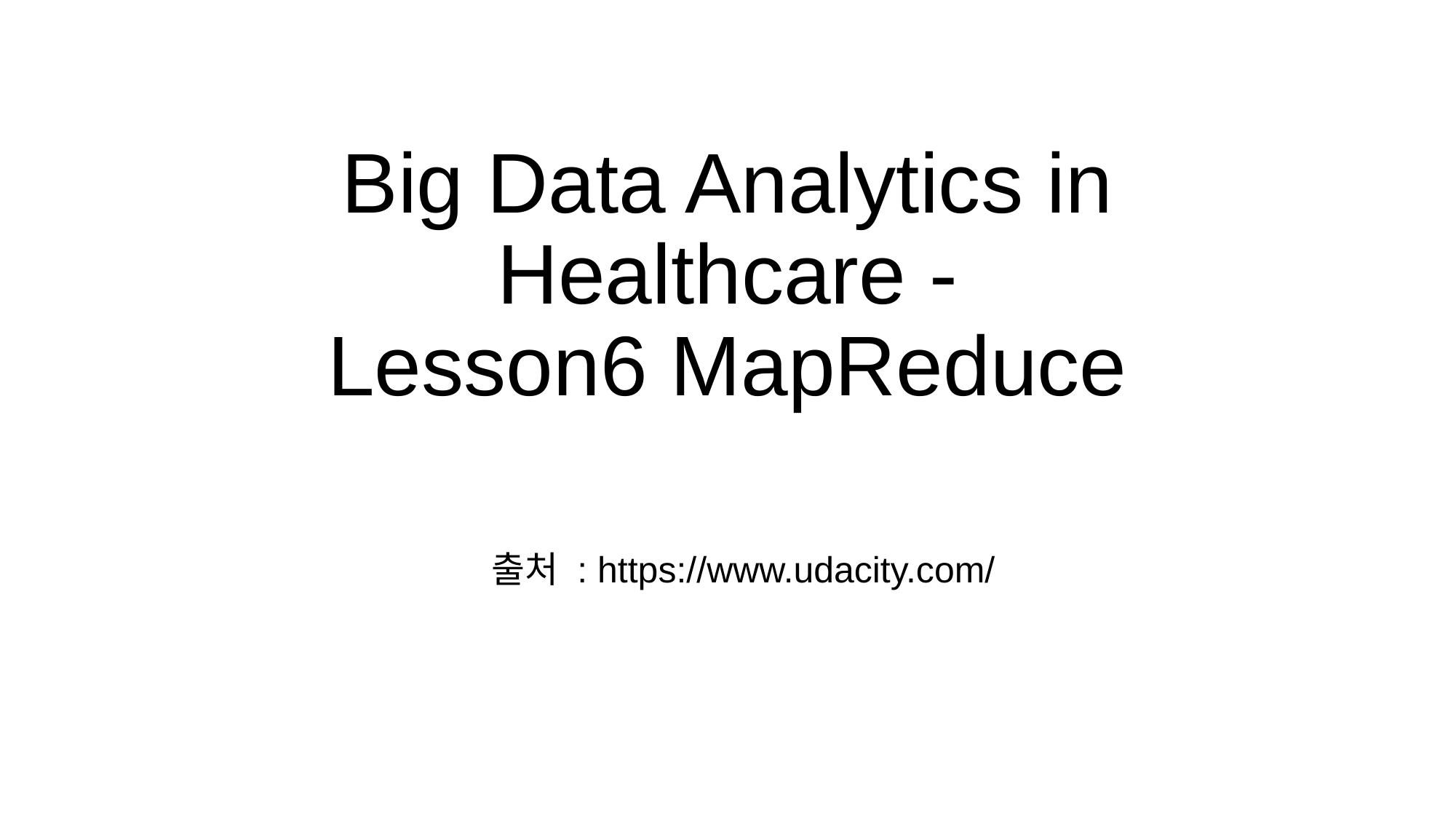

# Big Data Analytics in Healthcare - Lesson6 MapReduce
출처 : https://www.udacity.com/